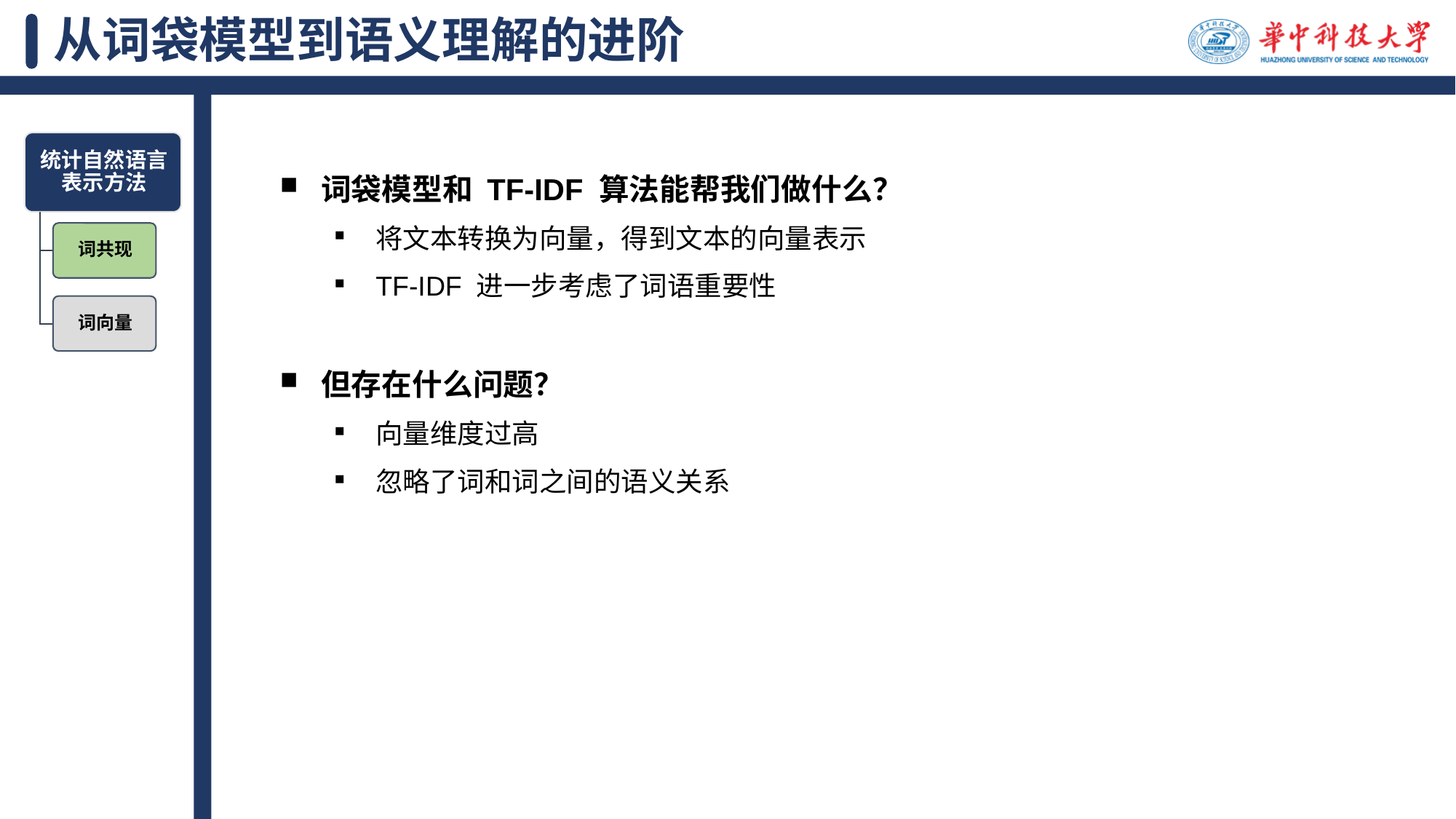

# 从词袋模型到语义理解的进阶
统计自然语言表示方法
词共现
词向量
词袋模型和 TF-IDF 算法能帮我们做什么？
将文本转换为向量，得到文本的向量表示
TF-IDF 进一步考虑了词语重要性

但存在什么问题？
向量维度过高
忽略了词和词之间的语义关系